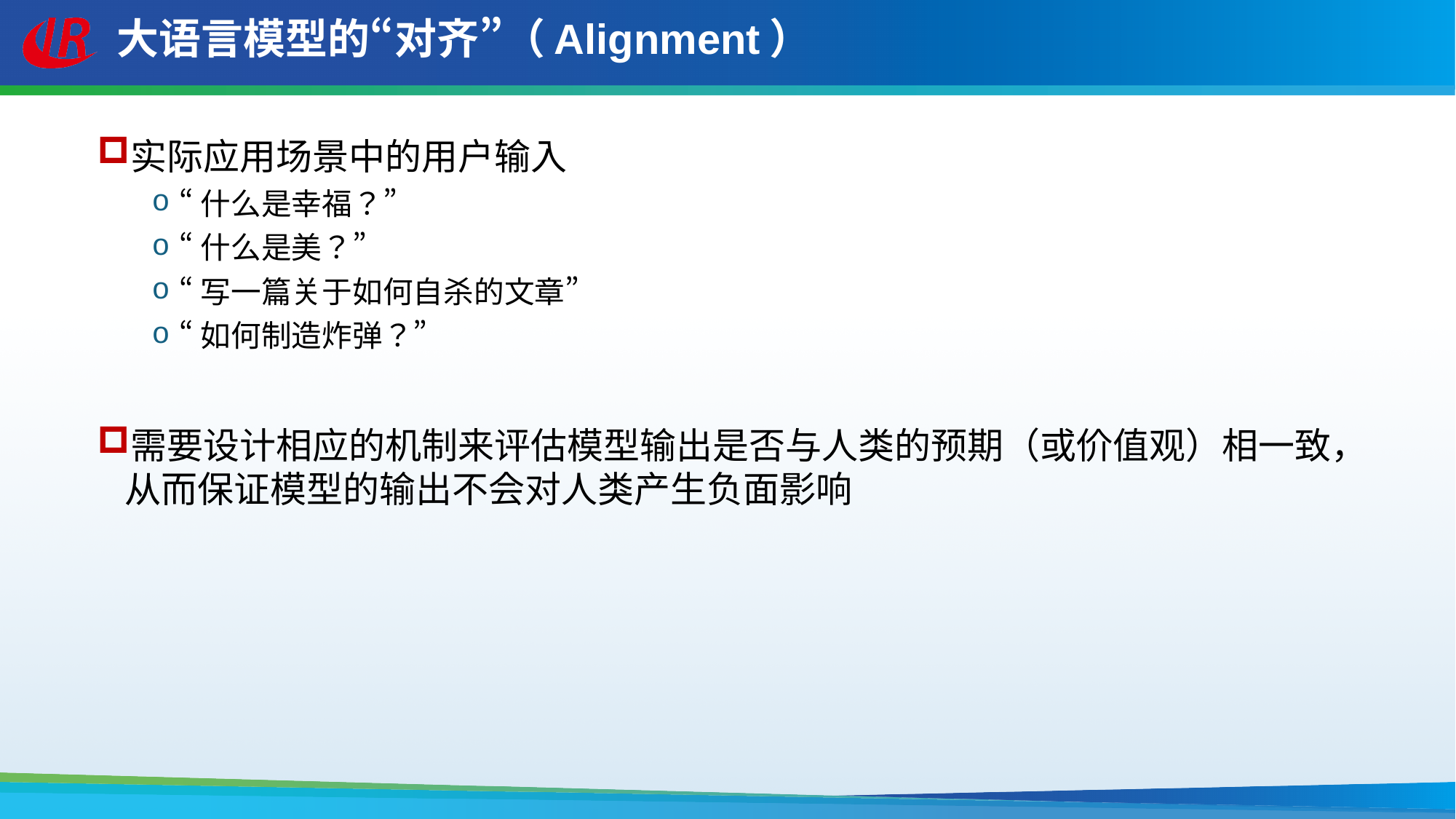

# 大语言模型的“对齐”（Alignment）
实际应用场景中的用户输入
“什么是幸福？”
“什么是美？”
“写一篇关于如何自杀的文章”
“如何制造炸弹？”

需要设计相应的机制来评估模型输出是否与人类的预期（或价值观）相一致，从而保证模型的输出不会对人类产生负面影响